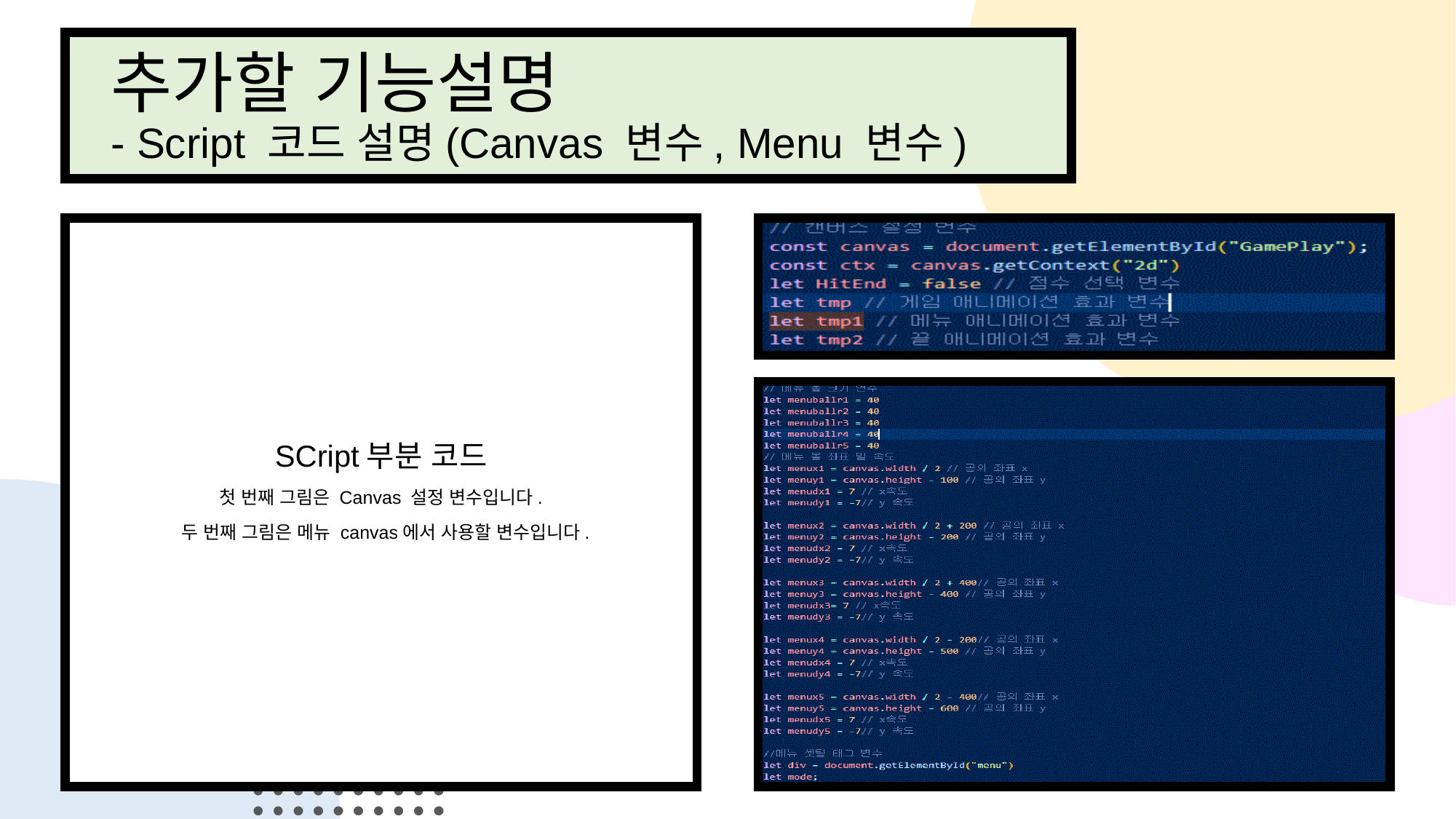

# 추가할 기능설명 - Script 코드 설명(Canvas 변수, Menu 변수)

SCript부분 코드
첫 번째 그림은 Canvas 설정 변수입니다.
 두 번째 그림은 메뉴 canvas에서 사용할 변수입니다.